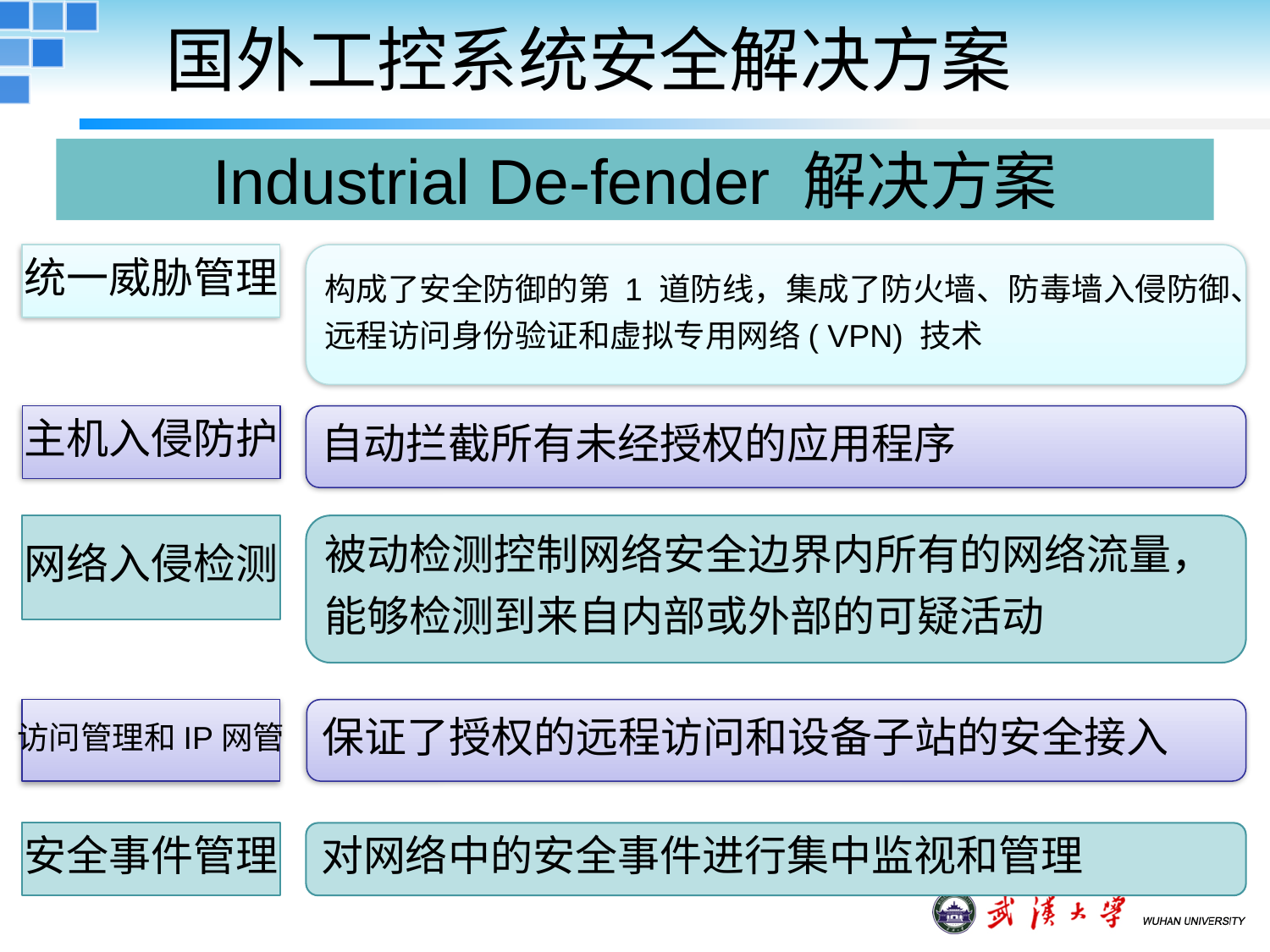

国外工控系统安全解决方案
Industrial De-fender 解决方案
统一威胁管理
构成了安全防御的第 1 道防线，集成了防火墙、防毒墙入侵防御、
远程访问身份验证和虚拟专用网络( VPN) 技术
主机入侵防护
自动拦截所有未经授权的应用程序
网络入侵检测
被动检测控制网络安全边界内所有的网络流量，
能够检测到来自内部或外部的可疑活动
保证了授权的远程访问和设备子站的安全接入
访问管理和IP网管
安全事件管理
对网络中的安全事件进行集中监视和管理